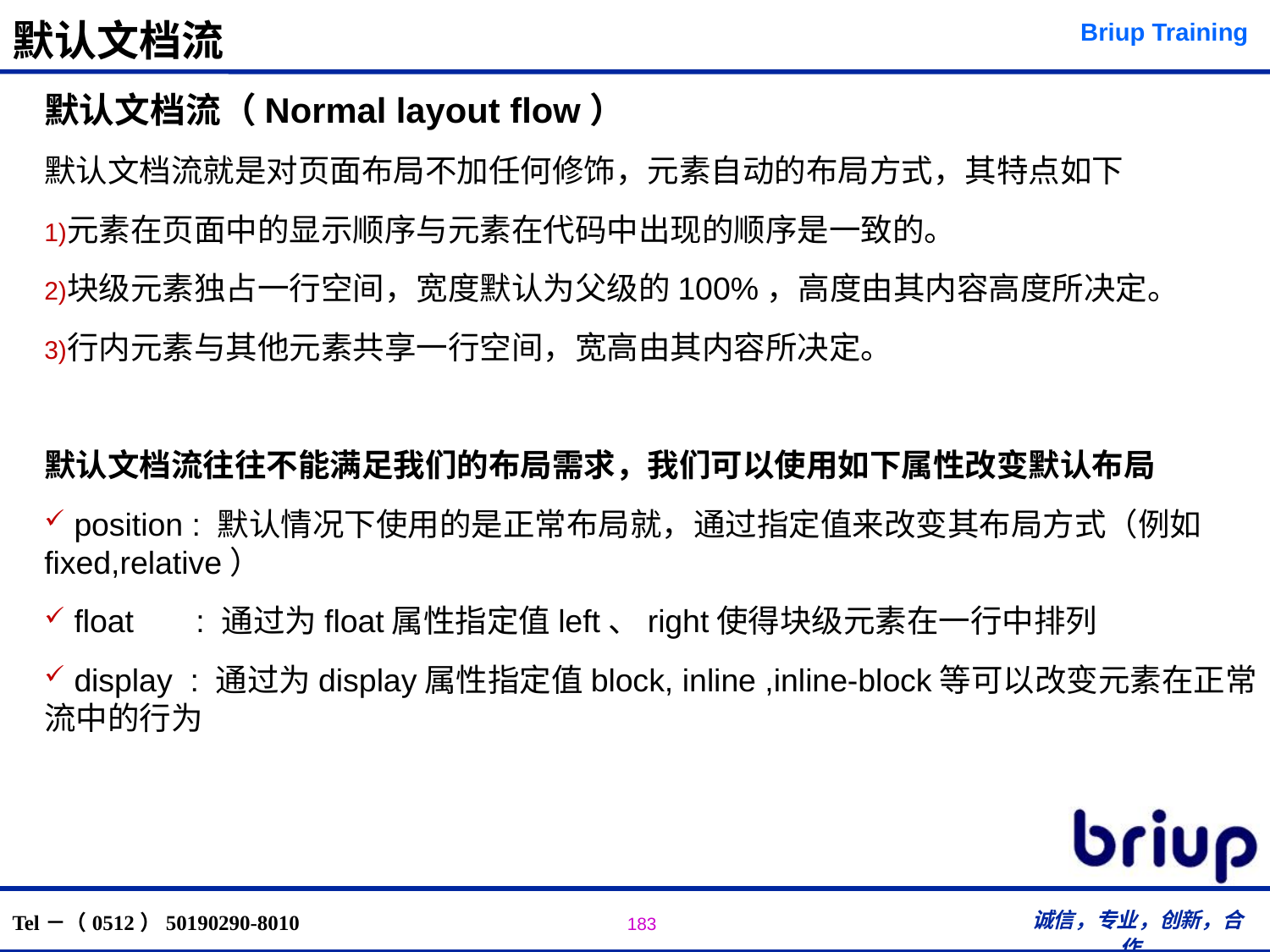

# 默认文档流
默认文档流（Normal layout flow）
默认文档流就是对页面布局不加任何修饰，元素自动的布局方式，其特点如下
元素在页面中的显示顺序与元素在代码中出现的顺序是一致的。
块级元素独占一行空间，宽度默认为父级的100%，高度由其内容高度所决定。
行内元素与其他元素共享一行空间，宽高由其内容所决定。

默认文档流往往不能满足我们的布局需求，我们可以使用如下属性改变默认布局
 position : 默认情况下使用的是正常布局就，通过指定值来改变其布局方式（例如 fixed,relative）
 float       : 通过为float属性指定值left、right使得块级元素在一行中排列
 display  : 通过为display属性指定值block, inline ,inline-block等可以改变元素在正常流中的行为